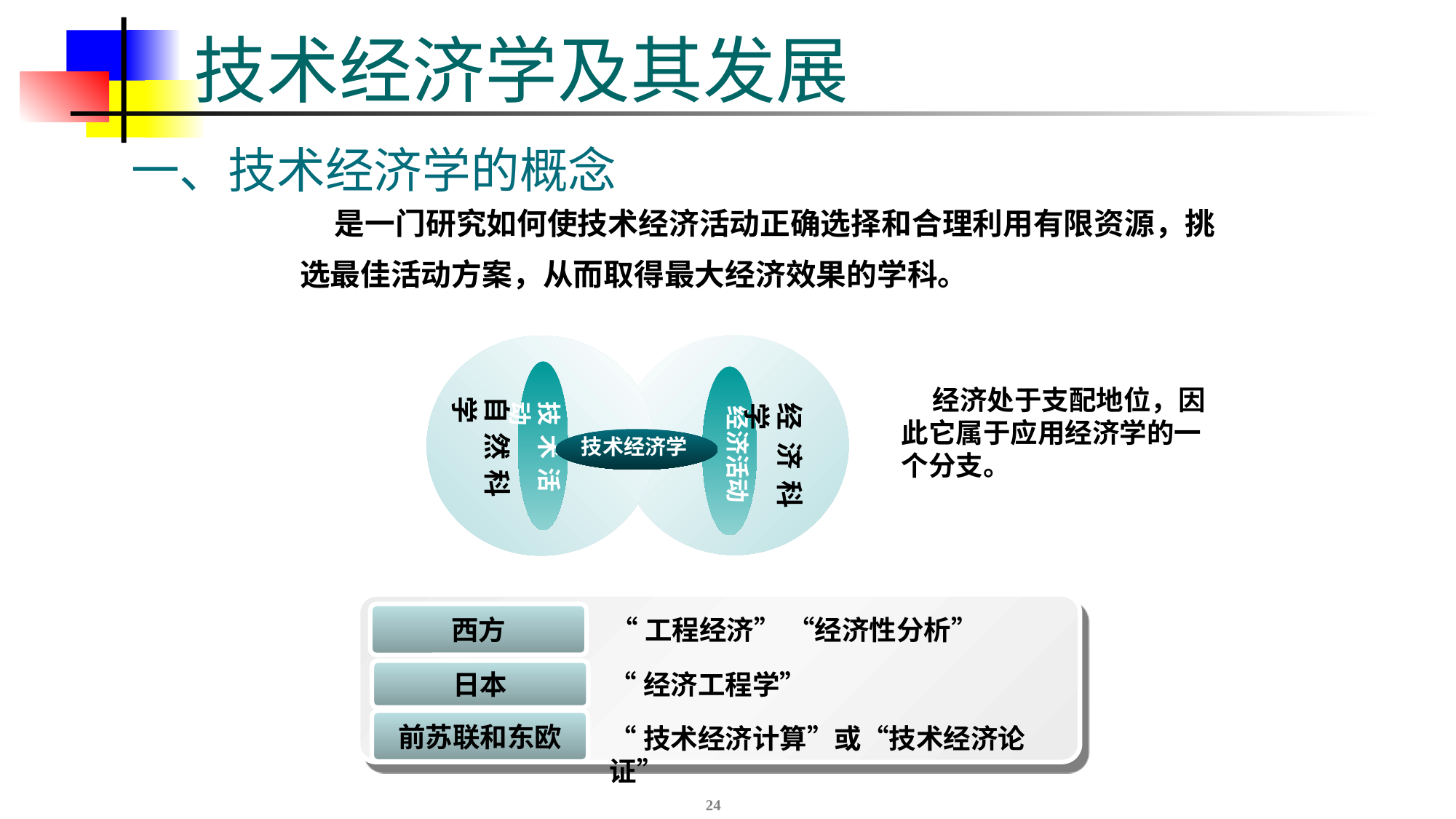

# 技术经济学及其发展
一、技术经济学的概念
    是一门研究如何使技术经济活动正确选择和合理利用有限资源，挑选最佳活动方案，从而取得最大经济效果的学科。

技术活动

经济活动
自然科学
经济科学
技术经济学

    经济处于支配地位，因此它属于应用经济学的一个分支。

西方
“工程经济” “经济性分析”
日本
“经济工程学”
前苏联和东欧
“技术经济计算”或“技术经济论证”
24